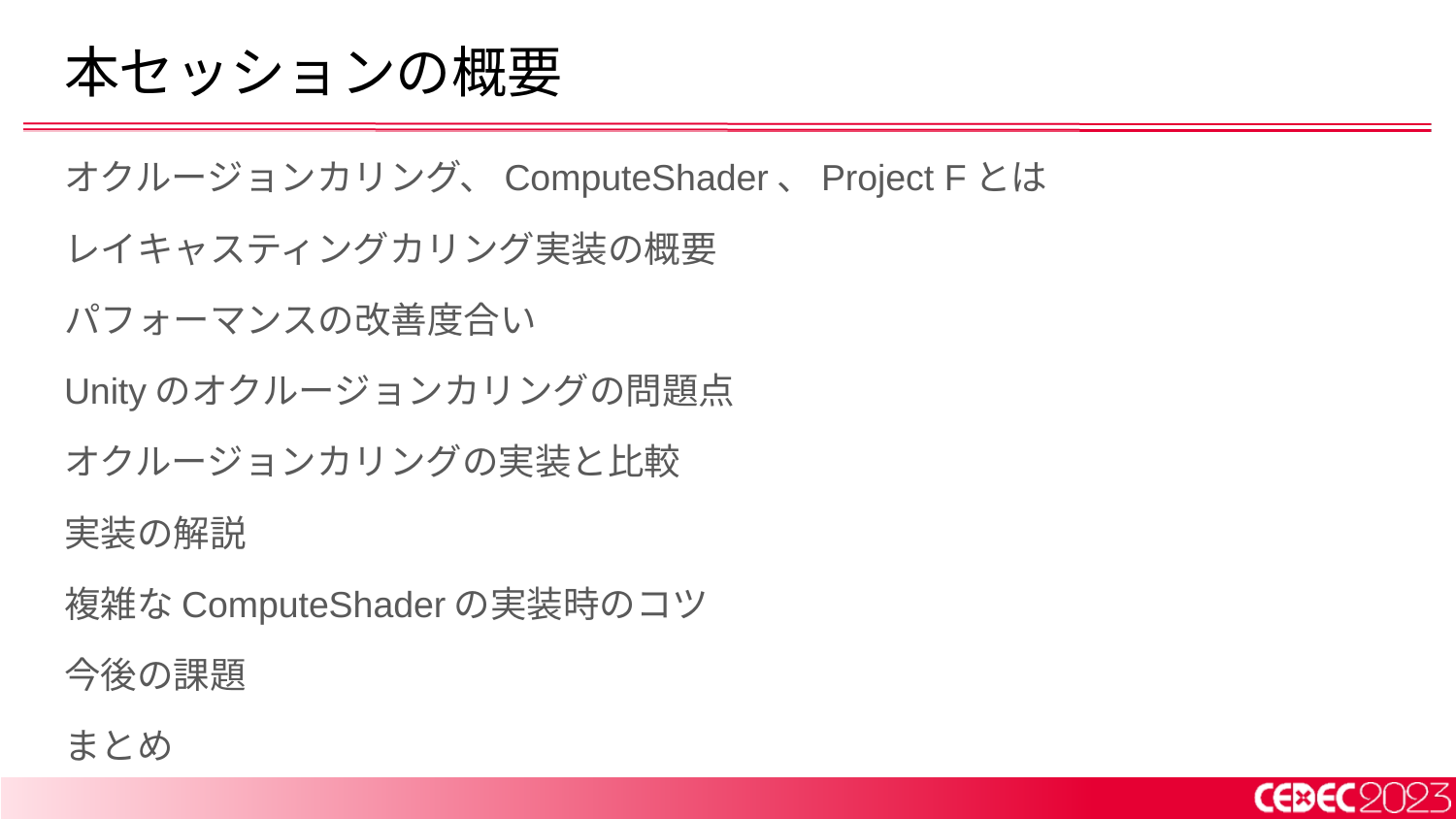

# 本セッションの概要
オクルージョンカリング、ComputeShader、Project Fとは
レイキャスティングカリング実装の概要
パフォーマンスの改善度合い
Unityのオクルージョンカリングの問題点
オクルージョンカリングの実装と比較
実装の解説
複雑なComputeShaderの実装時のコツ
今後の課題
まとめ